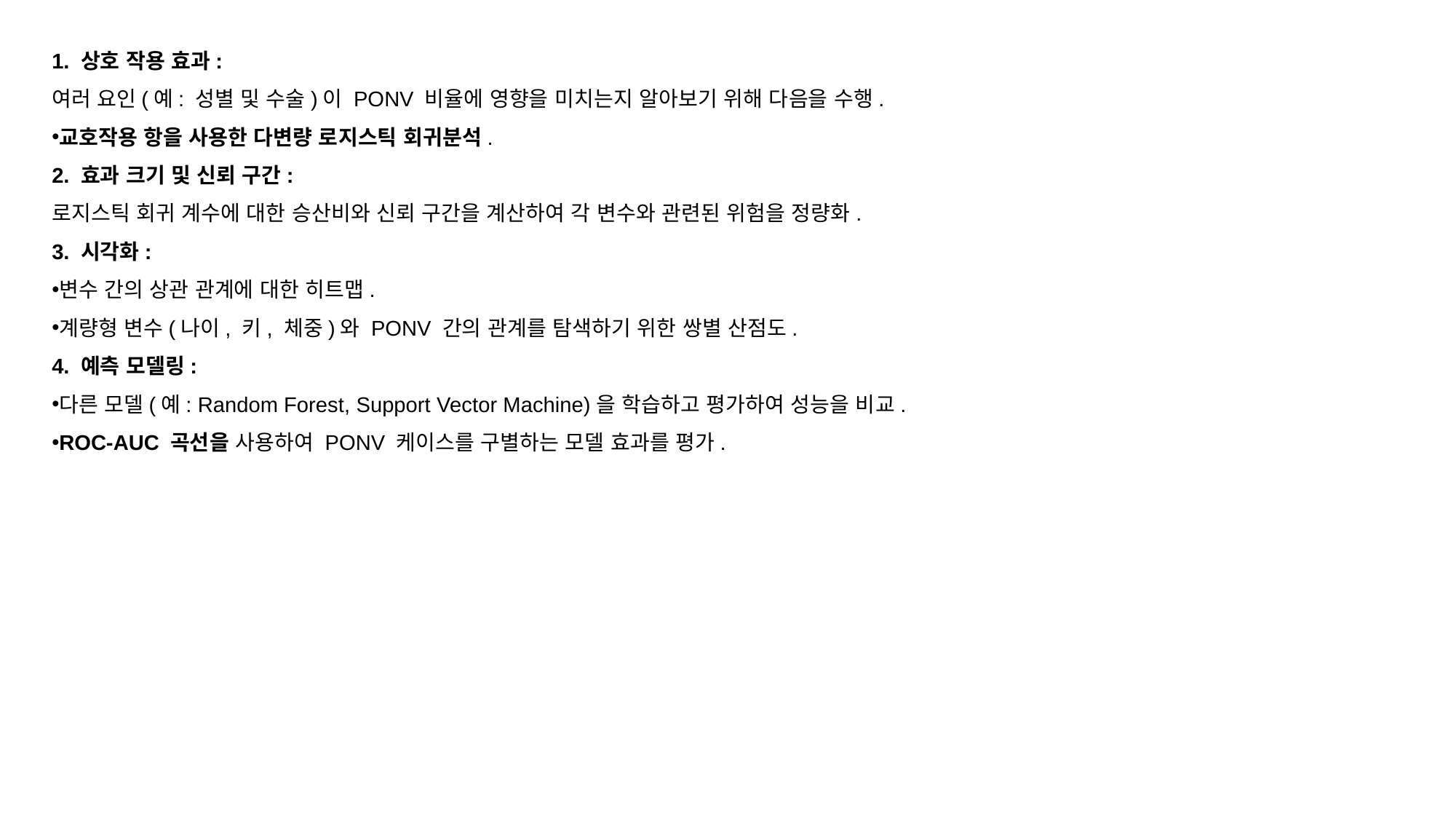

1. 상호 작용 효과:
여러 요인(예: 성별 및 수술)이 PONV 비율에 영향을 미치는지 알아보기 위해 다음을 수행.
교호작용 항을 사용한 다변량 로지스틱 회귀분석.
2. 효과 크기 및 신뢰 구간:
로지스틱 회귀 계수에 대한 승산비와 신뢰 구간을 계산하여 각 변수와 관련된 위험을 정량화.
3. 시각화:
변수 간의 상관 관계에 대한 히트맵.
계량형 변수(나이, 키, 체중)와 PONV 간의 관계를 탐색하기 위한 쌍별 산점도.
4. 예측 모델링:
다른 모델(예: Random Forest, Support Vector Machine)을 학습하고 평가하여 성능을 비교.
ROC-AUC 곡선을 사용하여 PONV 케이스를 구별하는 모델 효과를 평가.